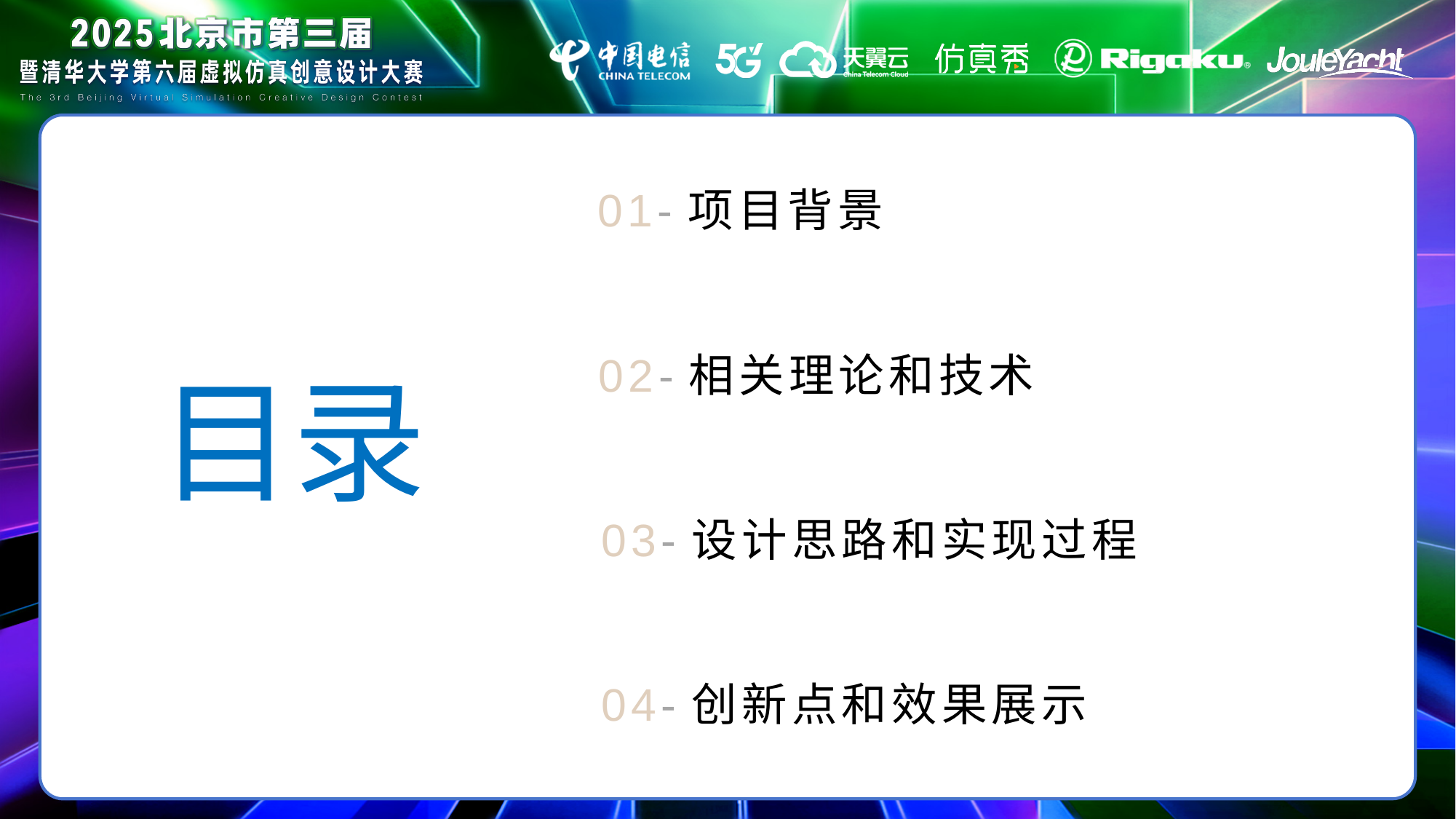

01-项目背景

02-相关理论和技术
目录

03-设计思路和实现过程

小组编号：XXXXXX
04-创新点和效果展示